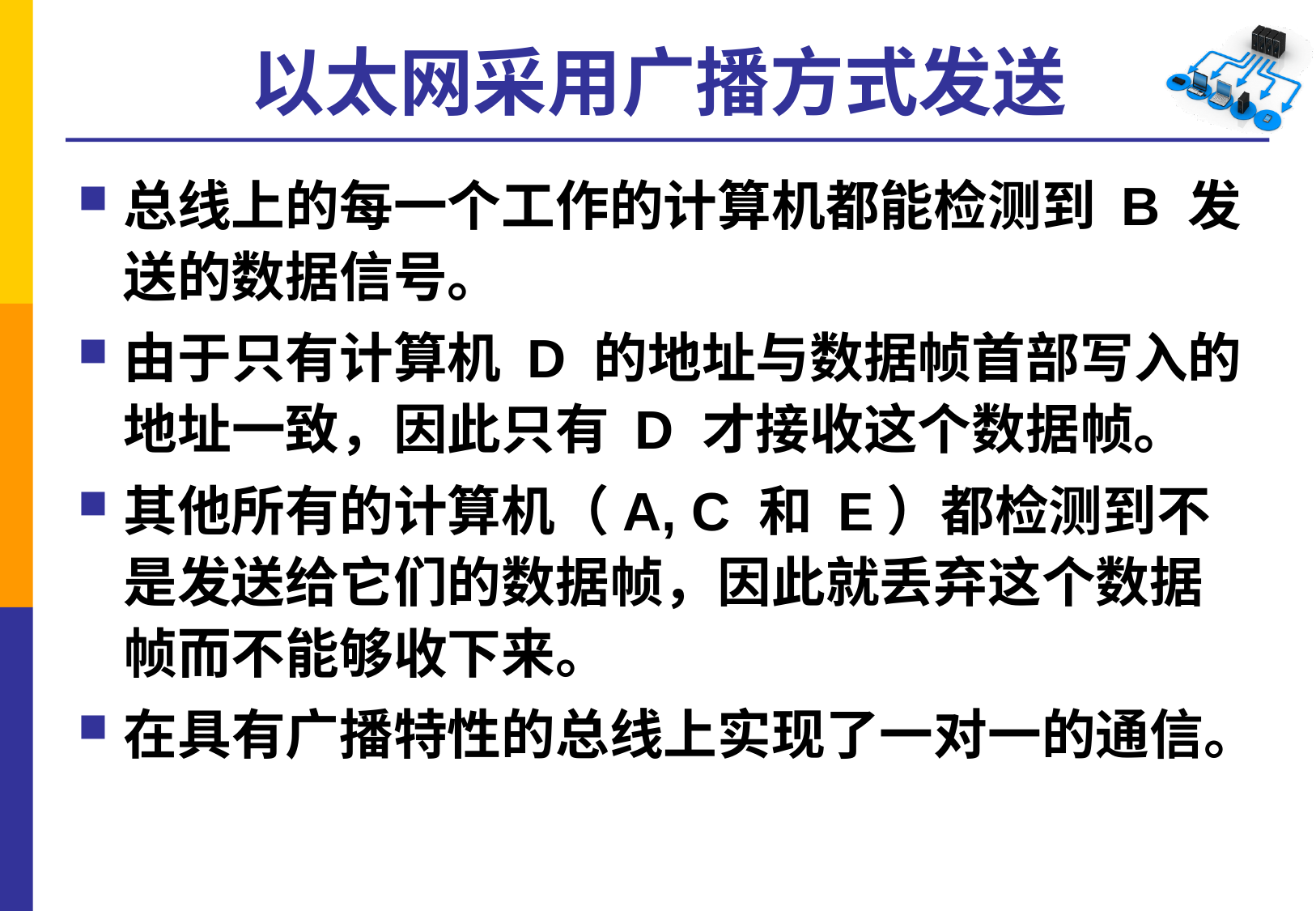

# 以太网采用广播方式发送
总线上的每一个工作的计算机都能检测到 B 发送的数据信号。
由于只有计算机 D 的地址与数据帧首部写入的地址一致，因此只有 D 才接收这个数据帧。
其他所有的计算机（A, C 和 E）都检测到不是发送给它们的数据帧，因此就丢弃这个数据帧而不能够收下来。
在具有广播特性的总线上实现了一对一的通信。